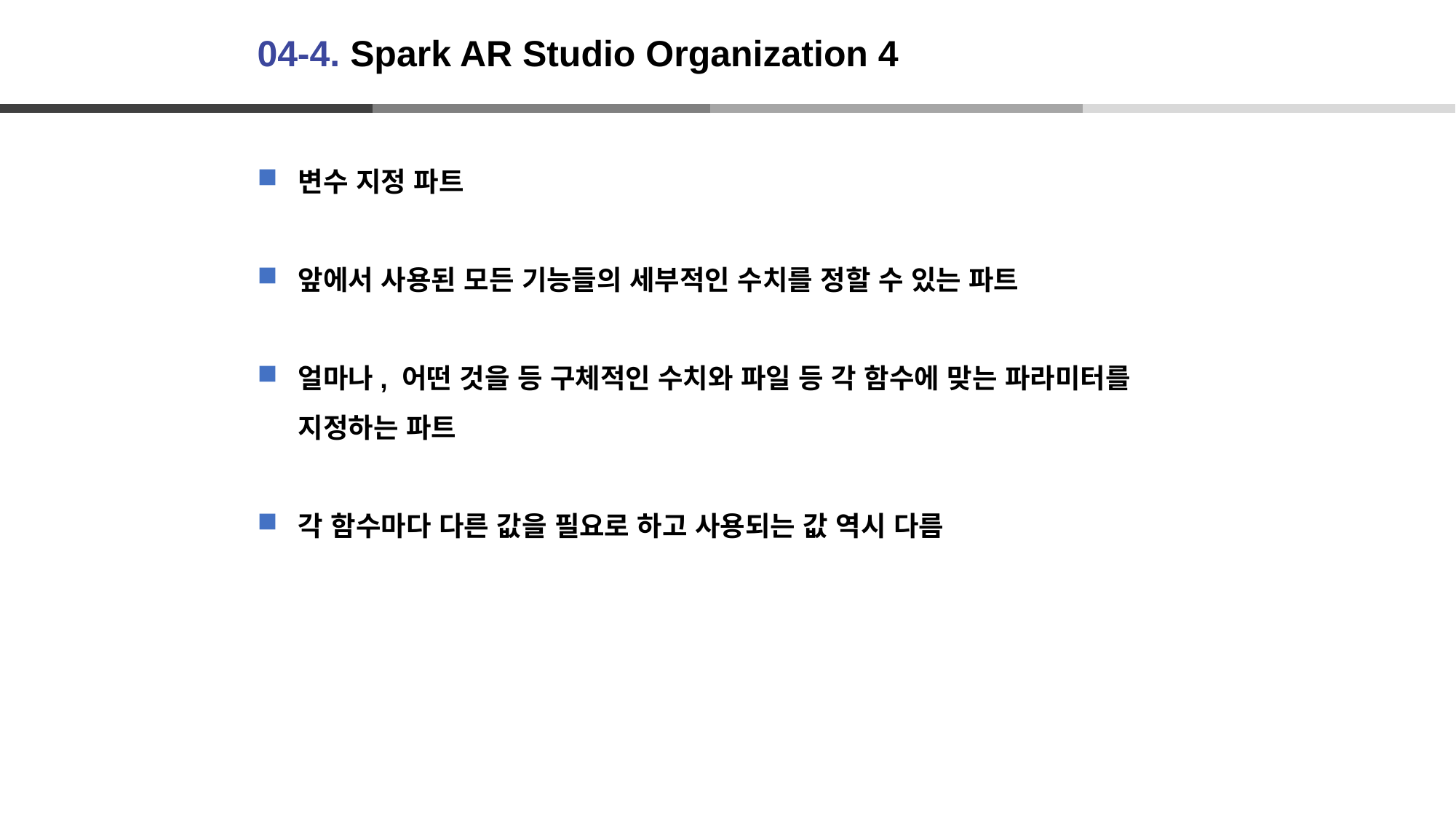

# 04-4. Spark AR Studio Organization 4
변수 지정 파트

앞에서 사용된 모든 기능들의 세부적인 수치를 정할 수 있는 파트

얼마나, 어떤 것을 등 구체적인 수치와 파일 등 각 함수에 맞는 파라미터를 지정하는 파트

각 함수마다 다른 값을 필요로 하고 사용되는 값 역시 다름